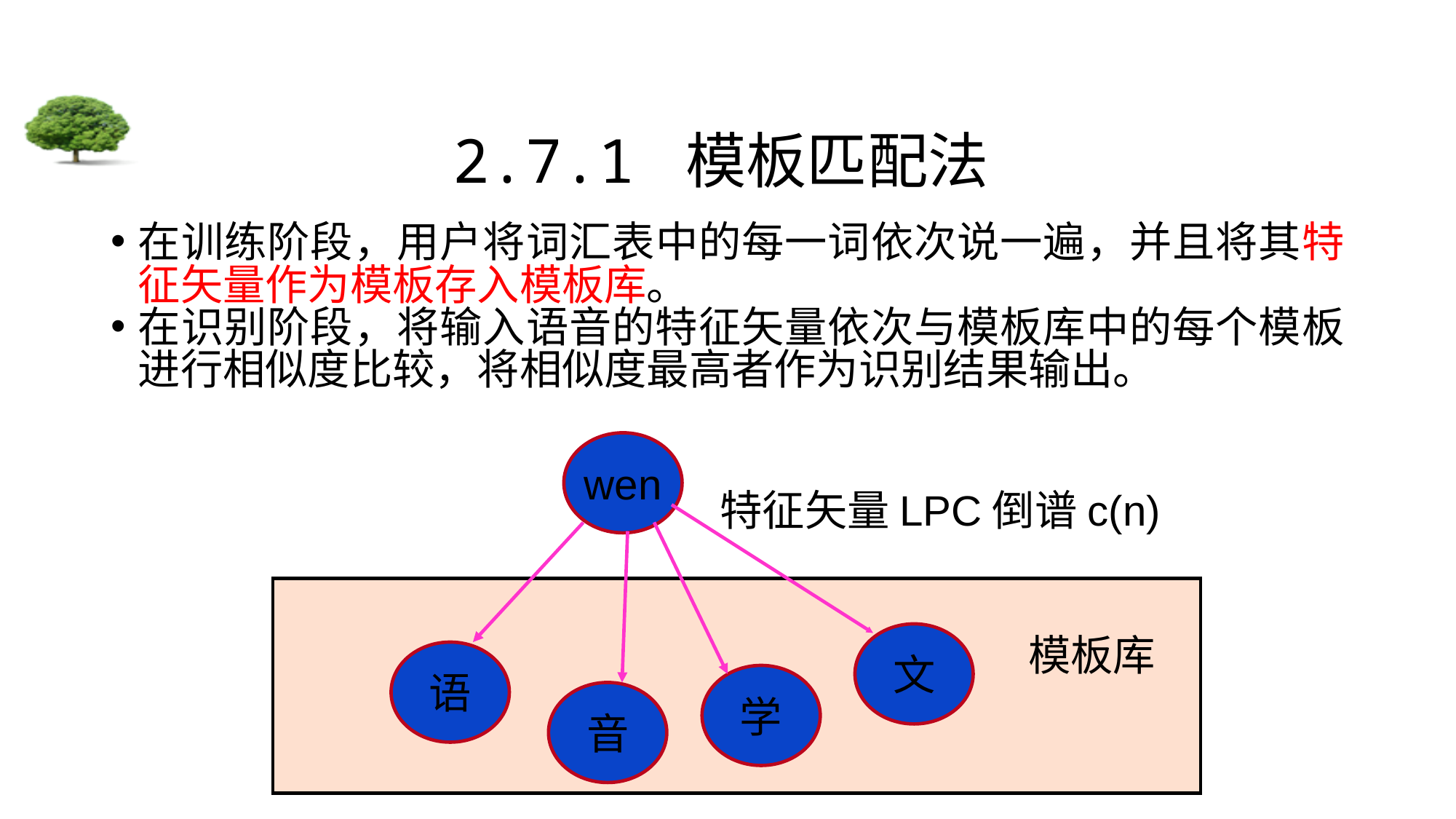

# 2.7.1 模板匹配法
在训练阶段，用户将词汇表中的每一词依次说一遍，并且将其特征矢量作为模板存入模板库。
在识别阶段，将输入语音的特征矢量依次与模板库中的每个模板进行相似度比较，将相似度最高者作为识别结果输出。
wen
特征矢量LPC倒谱c(n)

模板库
文
语
学
音